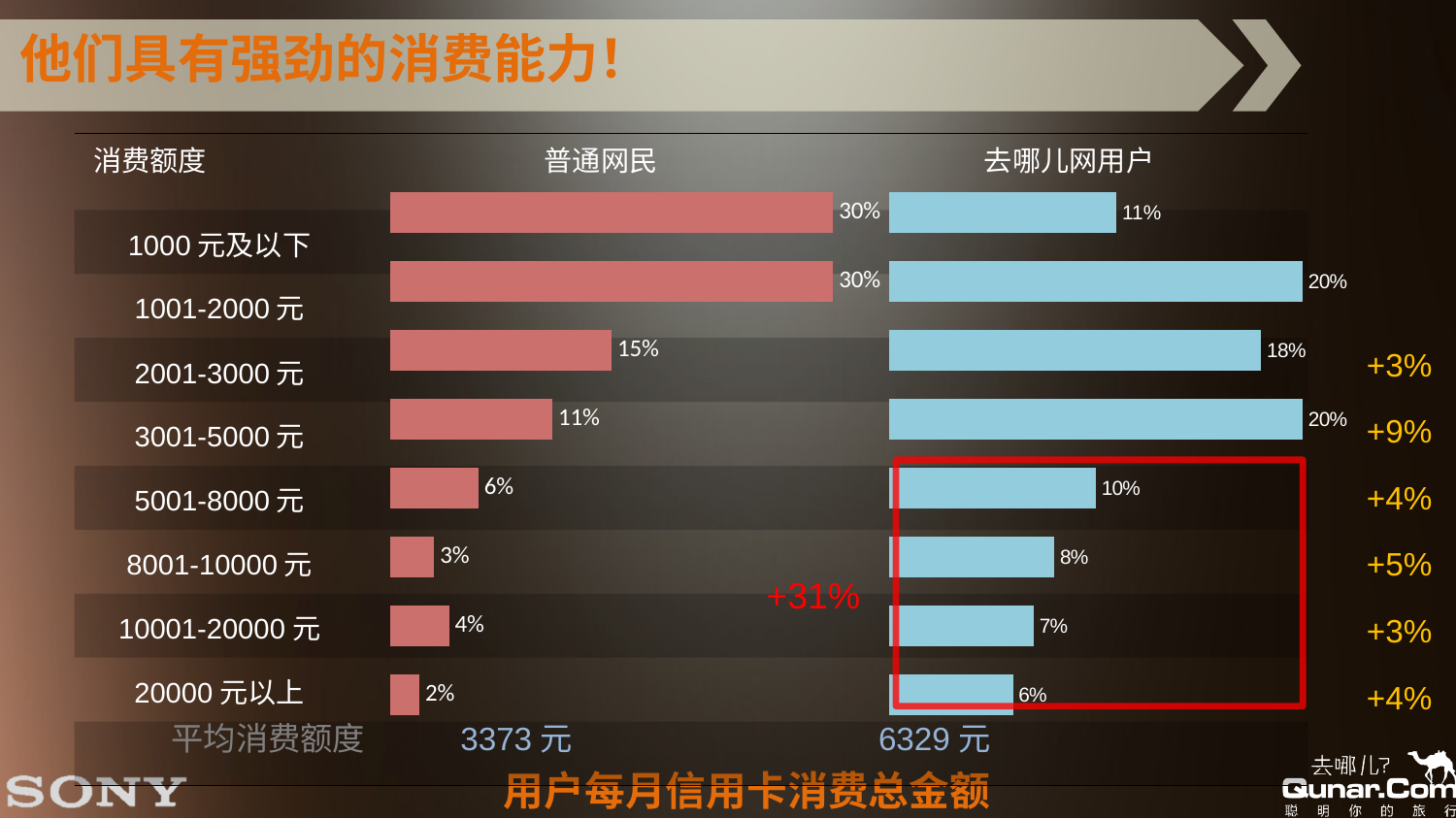

他们具有强劲的消费能力！
| 消费额度 | 普通网民 | 去哪儿网用户 |
| --- | --- | --- |
| 1000元及以下 |  |  |
| 1001-2000元 |  |  |
| 2001-3000元 |  |  |
| 3001-5000元 |  |  |
| 5001-8000元 |  |  |
| 8001-10000元 |  |  |
| 10001-20000元 |  |  |
| 20000元以上 |  |  |
|  |  |  |

### Chart

| Category | 普通网民 |
|---|---|
| 1000元及以下 | 0.3000000000000001 |
| 1001-2000元 | 0.3000000000000001 |
| 2001-3000元 | 0.15000000000000005 |
| 3001-5000元 | 0.11 |
| 5001-8000元 | 0.06000000000000002 |
| 8001-10000元 | 0.030000000000000002 |
| 10001-20000元 | 0.040000000000000015 |
| 20000元以上 | 0.020000000000000007 |

### Chart

| Category | 去哪儿网用户 |
|---|---|
| 1000元及以下 | 0.11 |
| 1001-2000元 | 0.2 |
| 2001-3000元 | 0.18000000000000005 |
| 3001-5000元 | 0.2 |
| 5001-8000元 | 0.1 |
| 8001-10000元 | 0.08000000000000003 |
| 10001-20000元 | 0.07000000000000002 |
| 20000元以上 | 0.06000000000000002 |
+3%
+9%
+4%
+5%
+3%
+4%

+31%
平均消费额度            3373元                                         6329元
用户每月信用卡消费总金额